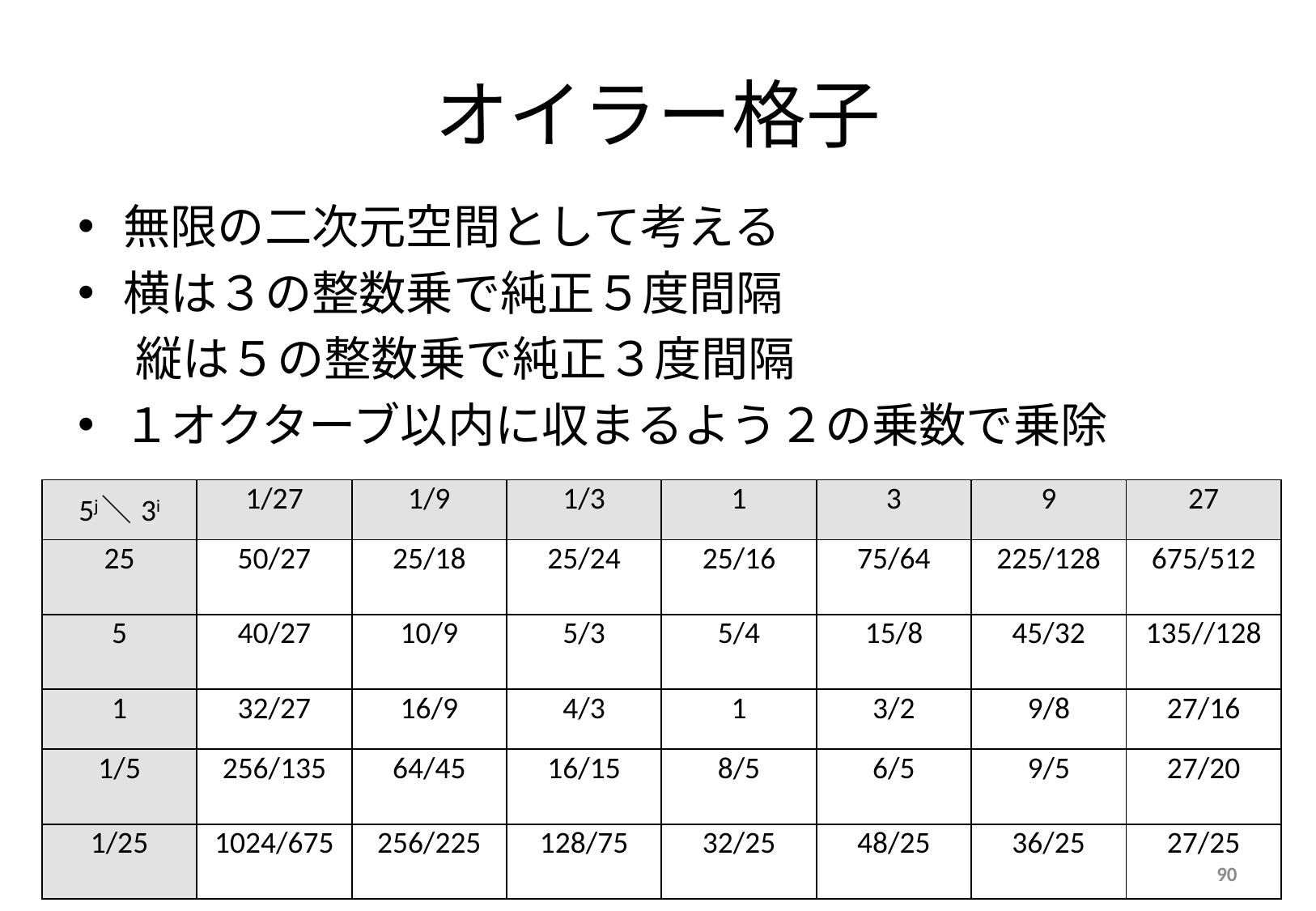

# オイラー格子
無限の二次元空間として考える
横は３の整数乗で純正５度間隔
　 縦は５の整数乗で純正３度間隔
１オクターブ以内に収まるよう２の乗数で乗除
| 5j＼3i | 1/27 | 1/9 | 1/3 | 1 | 3 | 9 | 27 |
| --- | --- | --- | --- | --- | --- | --- | --- |
| 25 | 50/27 | 25/18 | 25/24 | 25/16 | 75/64 | 225/128 | 675/512 |
| 5 | 40/27 | 10/9 | 5/3 | 5/4 | 15/8 | 45/32 | 135//128 |
| 1 | 32/27 | 16/9 | 4/3 | 1 | 3/2 | 9/8 | 27/16 |
| 1/5 | 256/135 | 64/45 | 16/15 | 8/5 | 6/5 | 9/5 | 27/20 |
| 1/25 | 1024/675 | 256/225 | 128/75 | 32/25 | 48/25 | 36/25 | 27/25 |
90